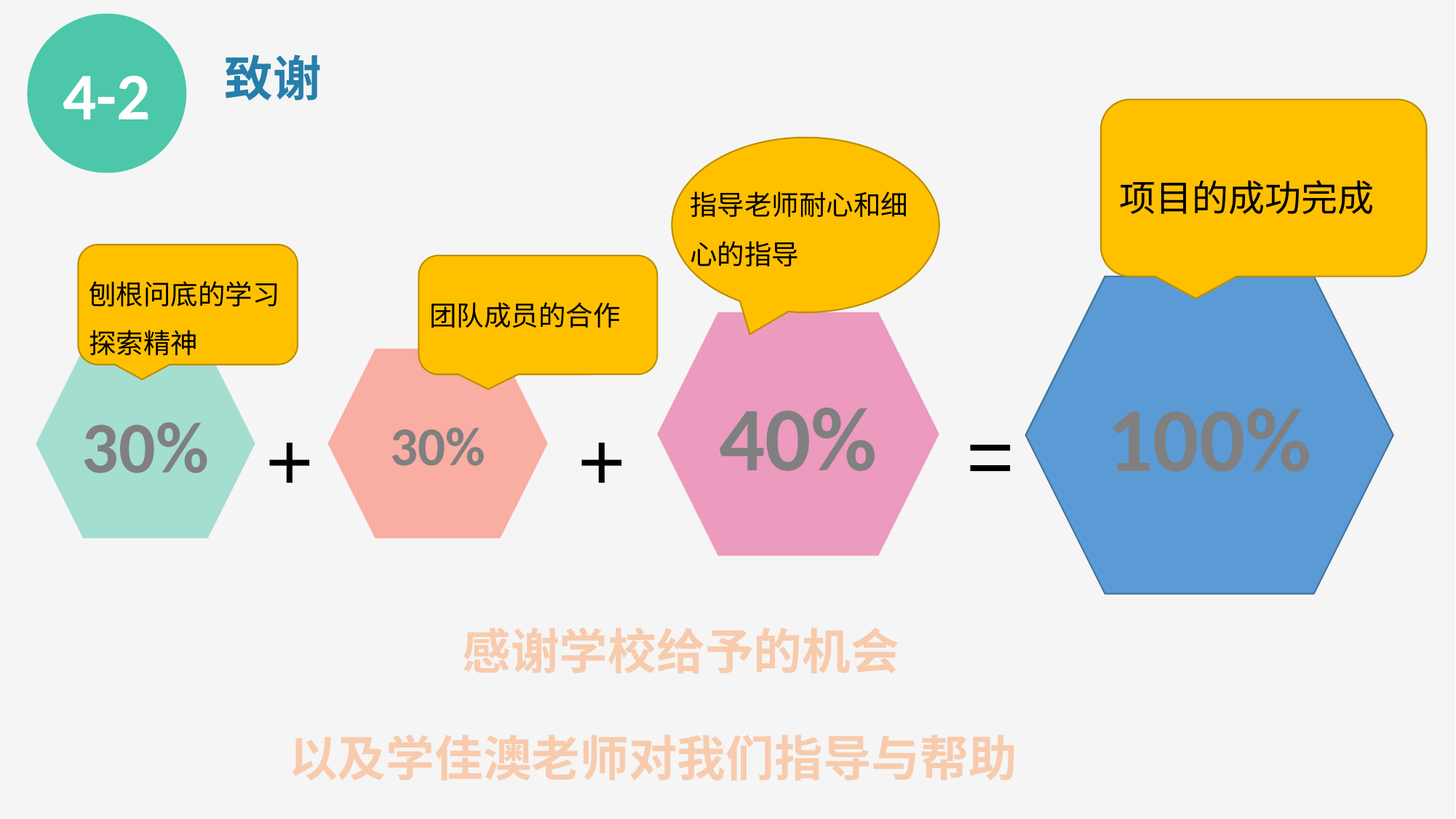

4-2
致谢

项目的成功完成
指导老师耐心和细心的指导

刨根问底的学习探索精神

团队成员的合作
100%
40%
30%
=
30%
+
+
			感谢学校给予的机会
	   以及学佳澳老师对我们指导与帮助